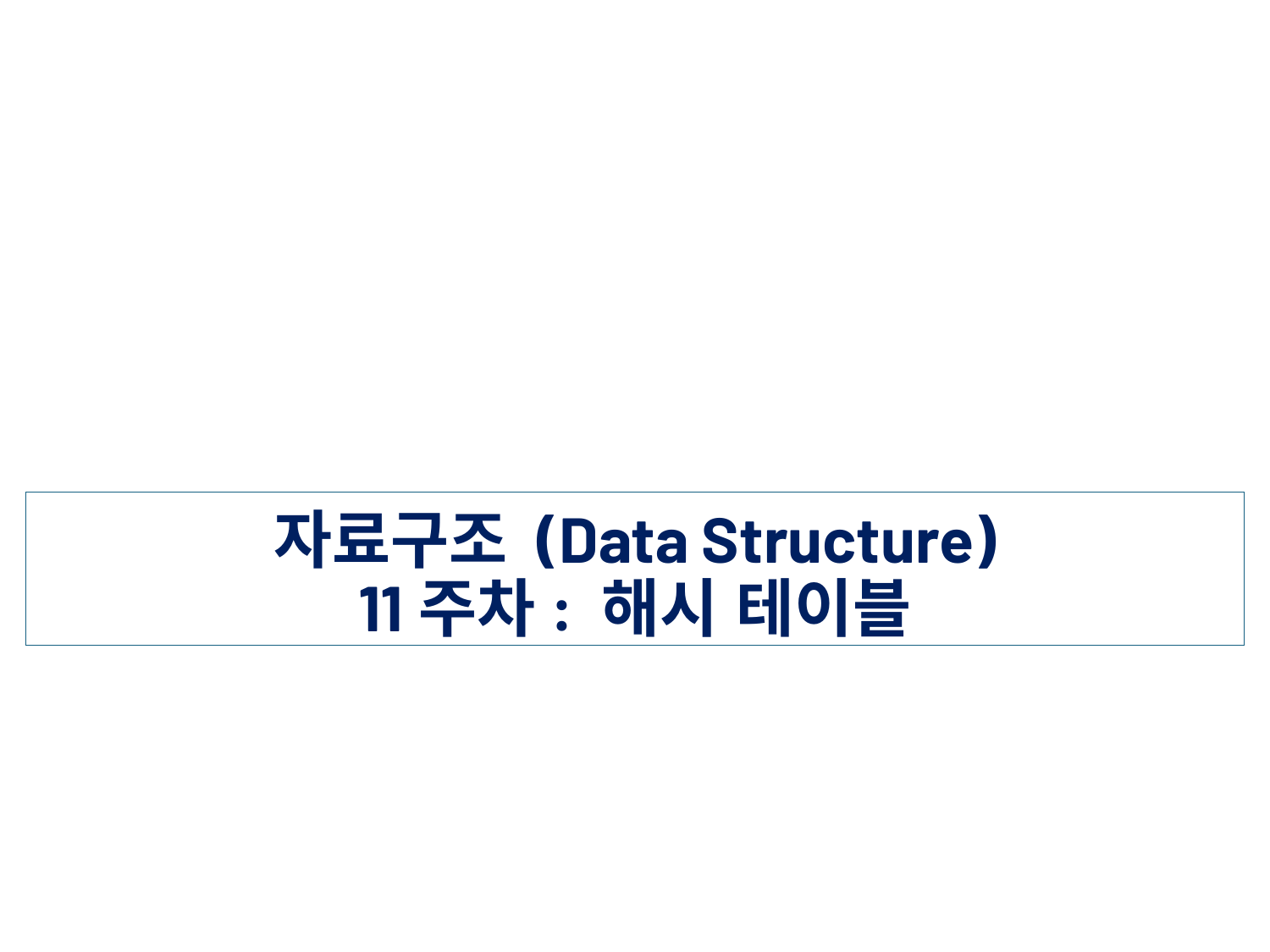

# 자료구조 (Data Structure)
11주차: 해시 테이블